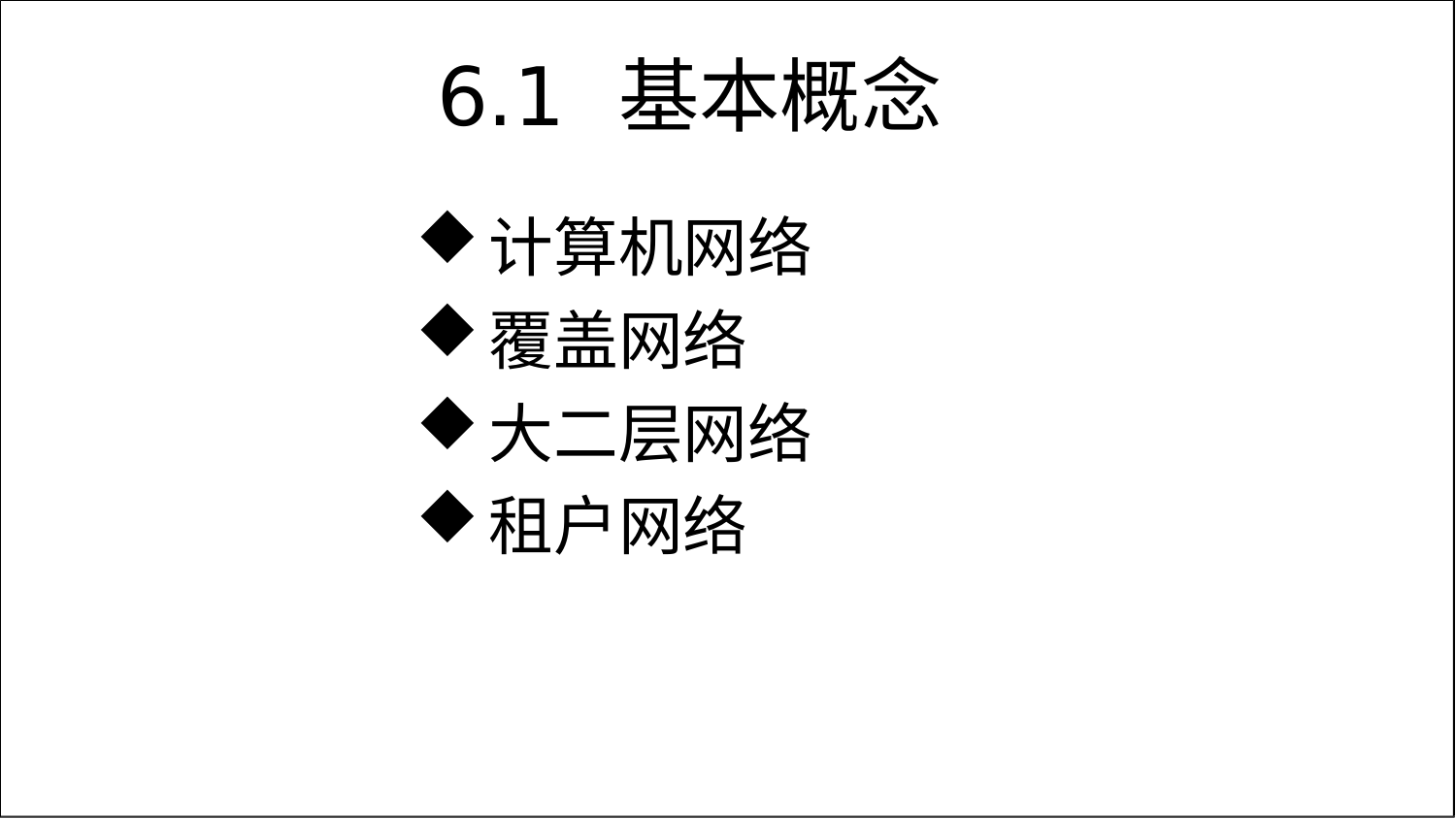

# 6.1	基本概念
计算机网络
覆盖网络
大二层网络
租户网络